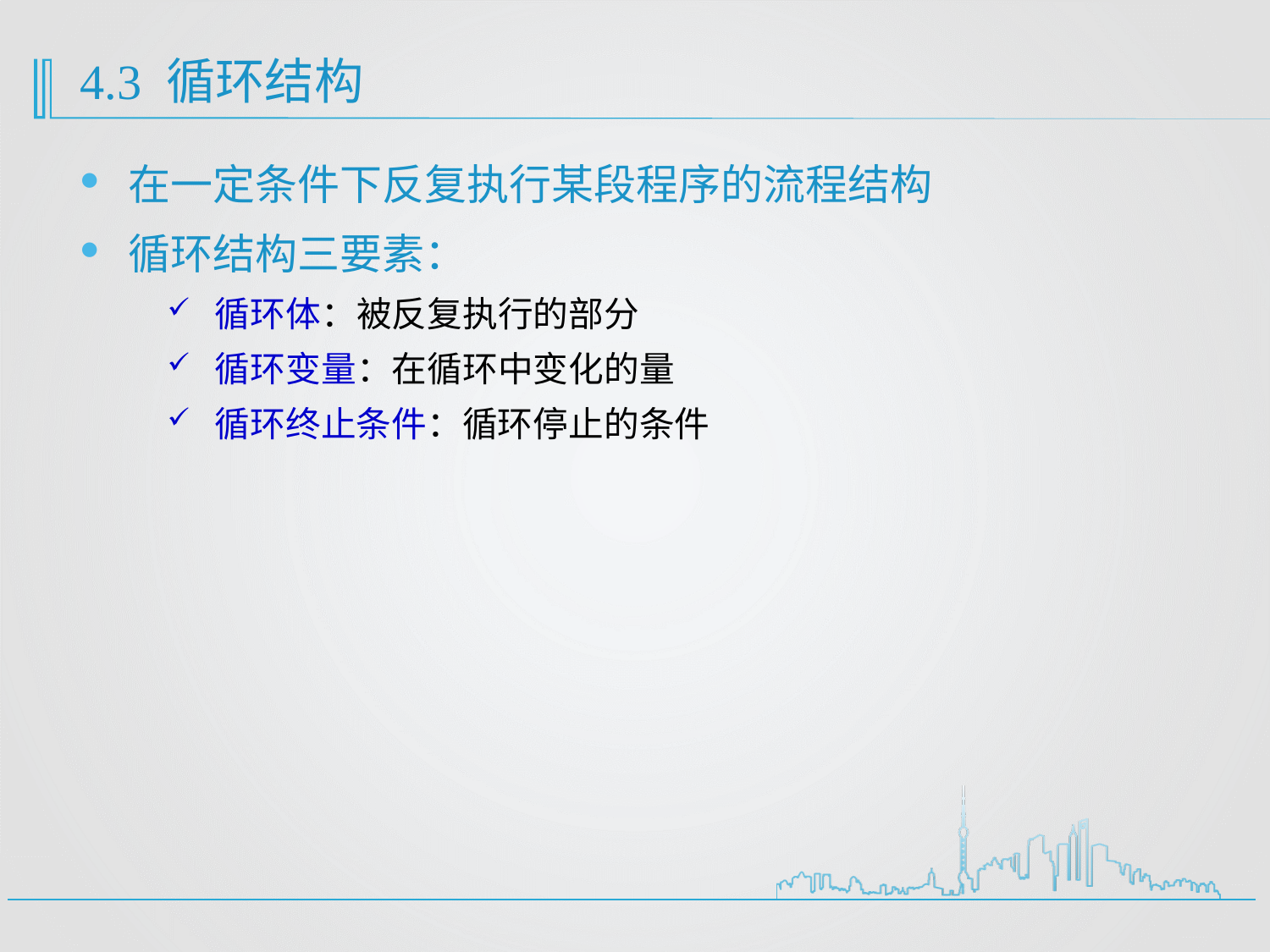

# 4.3 循环结构
在一定条件下反复执行某段程序的流程结构
循环结构三要素：
循环体：被反复执行的部分
循环变量：在循环中变化的量
循环终止条件：循环停止的条件